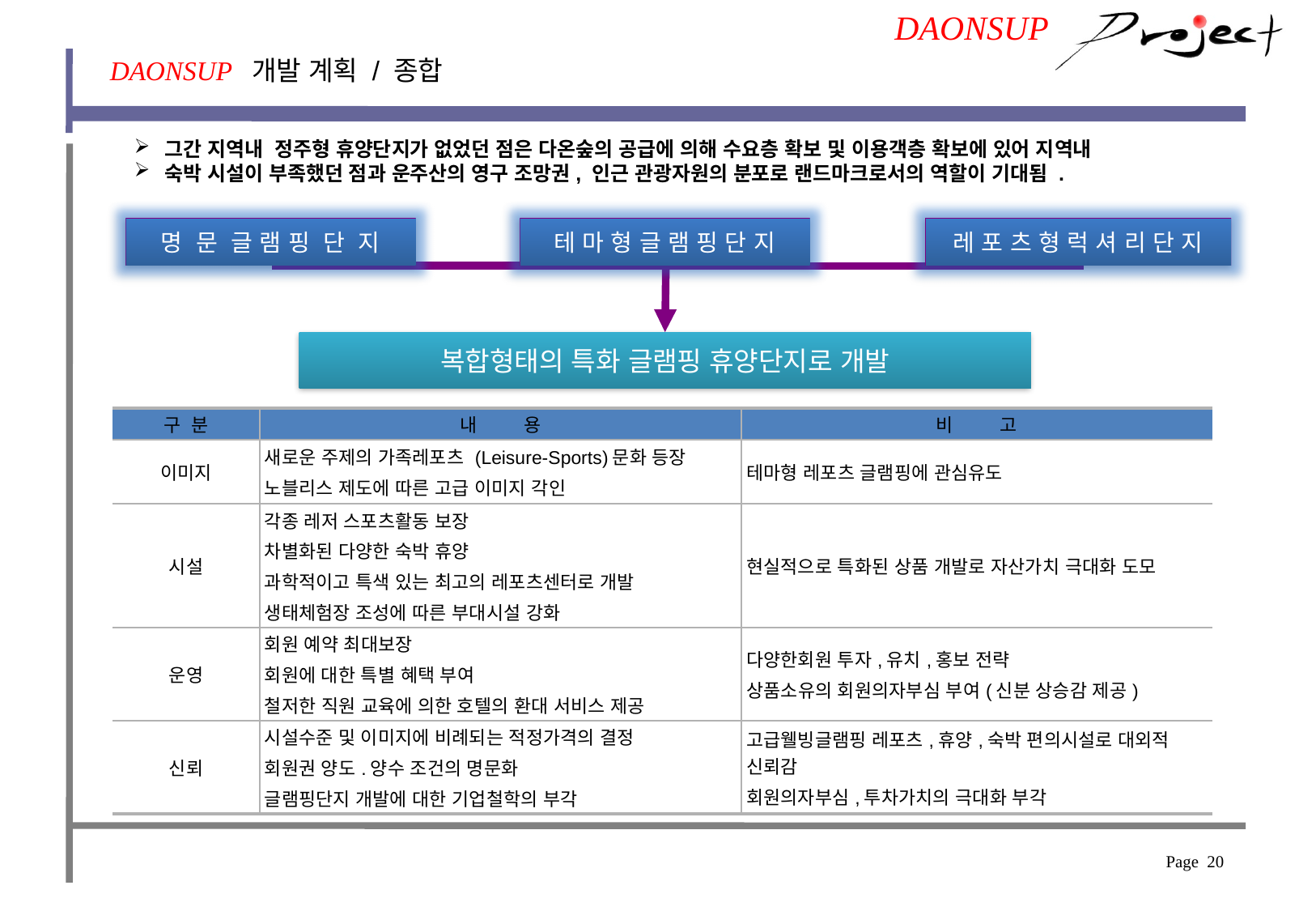

DAONSUP
DAONSUP  개발 계획 / 종합
그간 지역내  정주형 휴양단지가 없었던 점은 다온숲의 공급에 의해 수요층 확보 및 이용객층 확보에 있어 지역내
숙박 시설이 부족했던 점과 운주산의 영구 조망권, 인근 관광자원의 분포로 랜드마크로서의 역할이 기대됨 .
명  문  글 램 핑  단  지
테 마 형 글 램 핑 단 지
레 포 츠 형 럭 셔 리 단 지
복합형태의 특화 글램핑 휴양단지로 개발
| 구 분 | 내 용 | 비 고 |
| --- | --- | --- |
| 이미지 | 새로운 주제의 가족레포츠 (Leisure-Sports)문화 등장 노블리스 제도에 따른 고급 이미지 각인 | 테마형 레포츠 글램핑에 관심유도 |
| 시설 | 각종 레저 스포츠활동 보장 차별화된 다양한 숙박 휴양 과학적이고 특색 있는 최고의 레포츠센터로 개발 생태체험장 조성에 따른 부대시설 강화 | 현실적으로 특화된 상품 개발로 자산가치 극대화 도모 |
| 운영 | 회원 예약 최대보장 회원에 대한 특별 혜택 부여 철저한 직원 교육에 의한 호텔의 환대 서비스 제공 | 다양한회원 투자,유치,홍보 전략 상품소유의 회원의자부심 부여(신분 상승감 제공) |
| 신뢰 | 시설수준 및 이미지에 비례되는 적정가격의 결정 회원권 양도.양수 조건의 명문화 글램핑단지 개발에 대한 기업철학의 부각 | 고급웰빙글램핑 레포츠,휴양,숙박 편의시설로 대외적 신뢰감 회원의자부심,투차가치의 극대화 부각 |